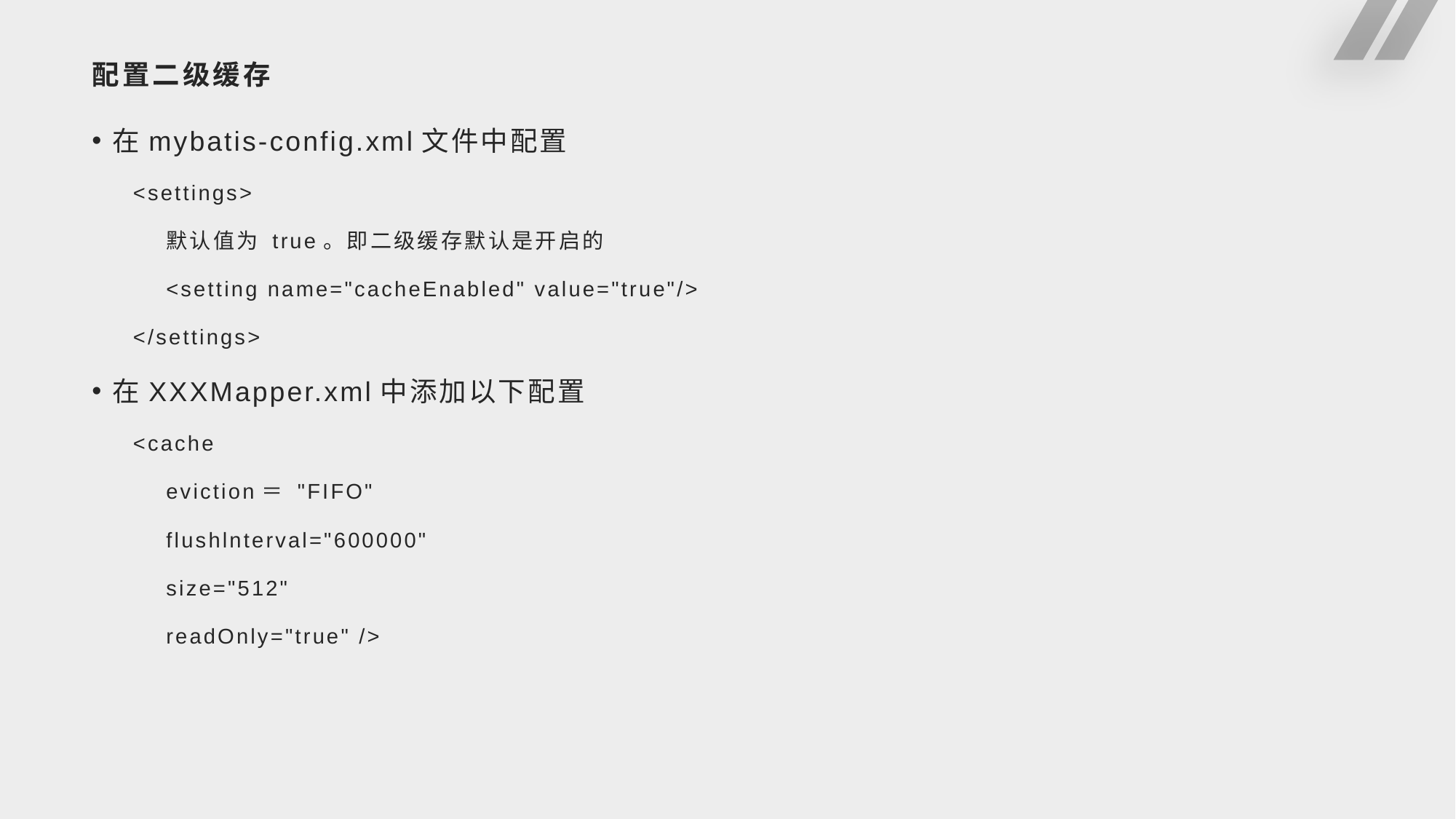

# 配置二级缓存
在mybatis-config.xml文件中配置
<settings>
    默认值为 true。即二级缓存默认是开启的
    <setting name="cacheEnabled" value="true"/>
</settings>
在XXXMapper.xml中添加以下配置
<cache
    eviction＝ "FIFO"
    flushlnterval="600000"
    size="512"
    readOnly="true" />